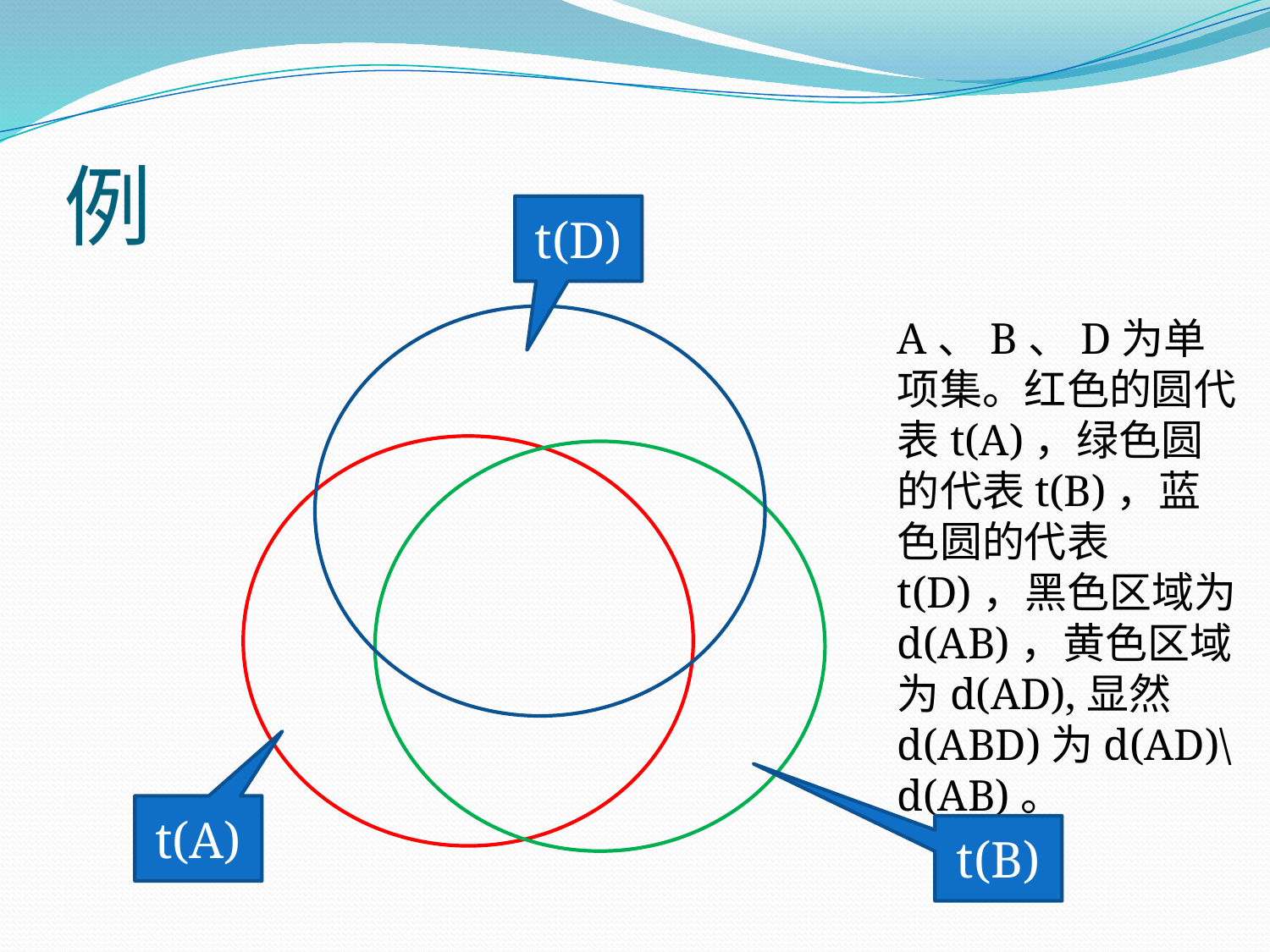

# 例
t(D)
A、B、D为单项集。红色的圆代表t(A)，绿色圆的代表t(B)，蓝色圆的代表t(D)，黑色区域为d(AB)，黄色区域为d(AD),显然d(ABD)为d(AD)\d(AB)。

t(A)
t(B)